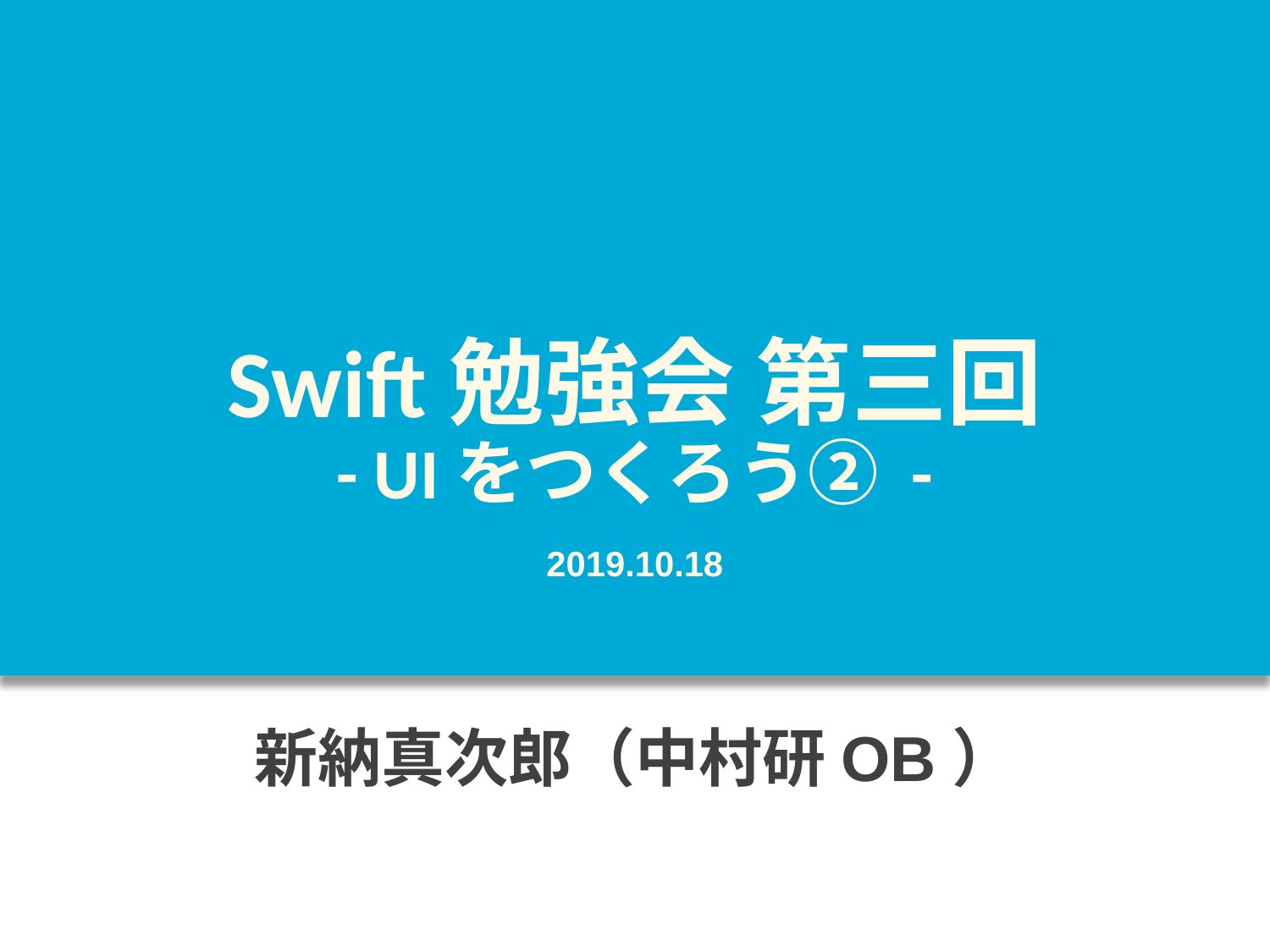

# Swift勉強会 第三回 - UIをつくろう② -
2019.10.18
新納真次郎（中村研OB）